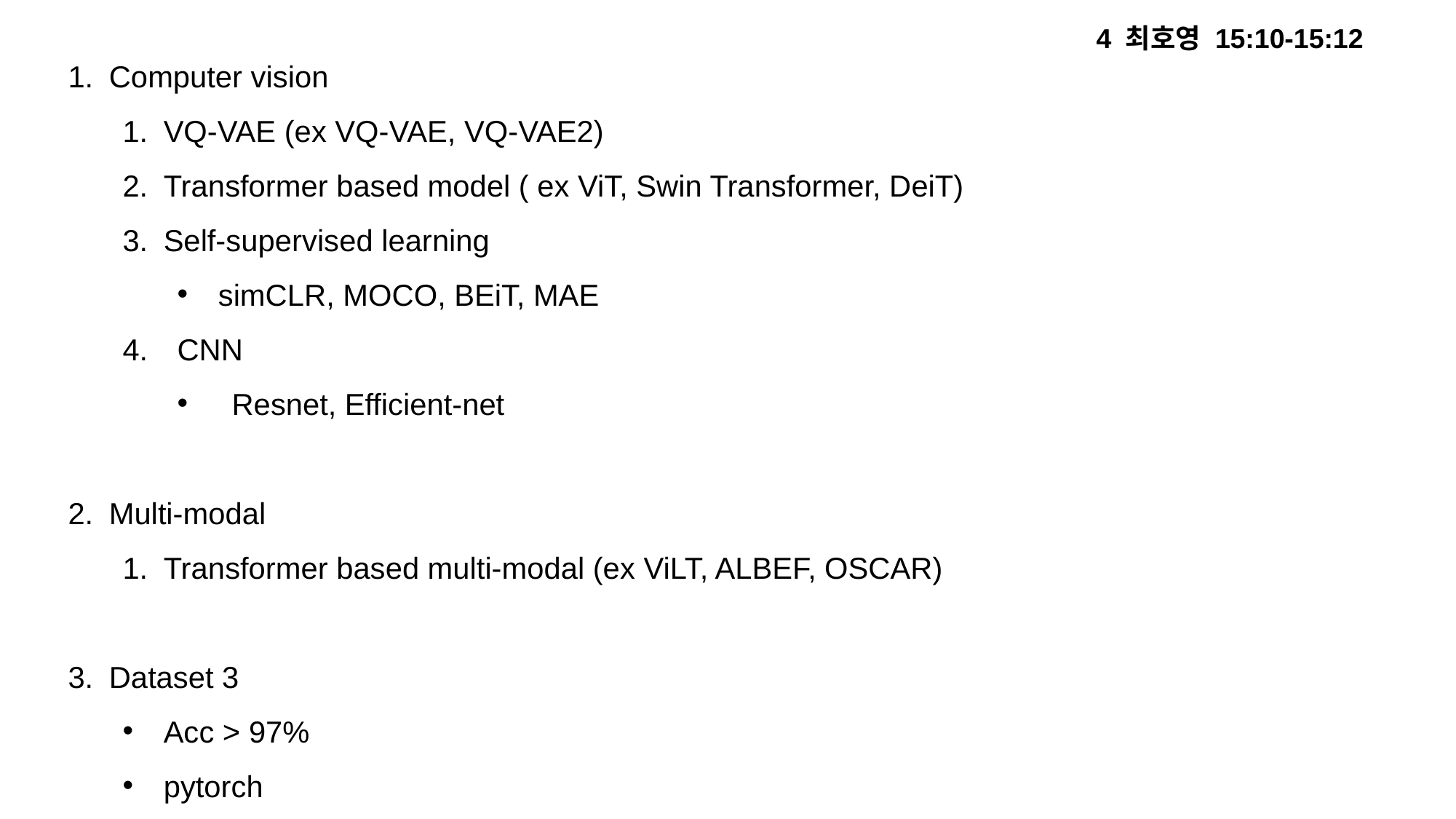

4 최호영 15:10-15:12
Computer vision
VQ-VAE (ex VQ-VAE, VQ-VAE2)
Transformer based model ( ex ViT, Swin Transformer, DeiT)
Self-supervised learning
simCLR, MOCO, BEiT, MAE
CNN
Resnet, Efficient-net

Multi-modal
Transformer based multi-modal (ex ViLT, ALBEF, OSCAR)

Dataset 3
Acc > 97%
pytorch